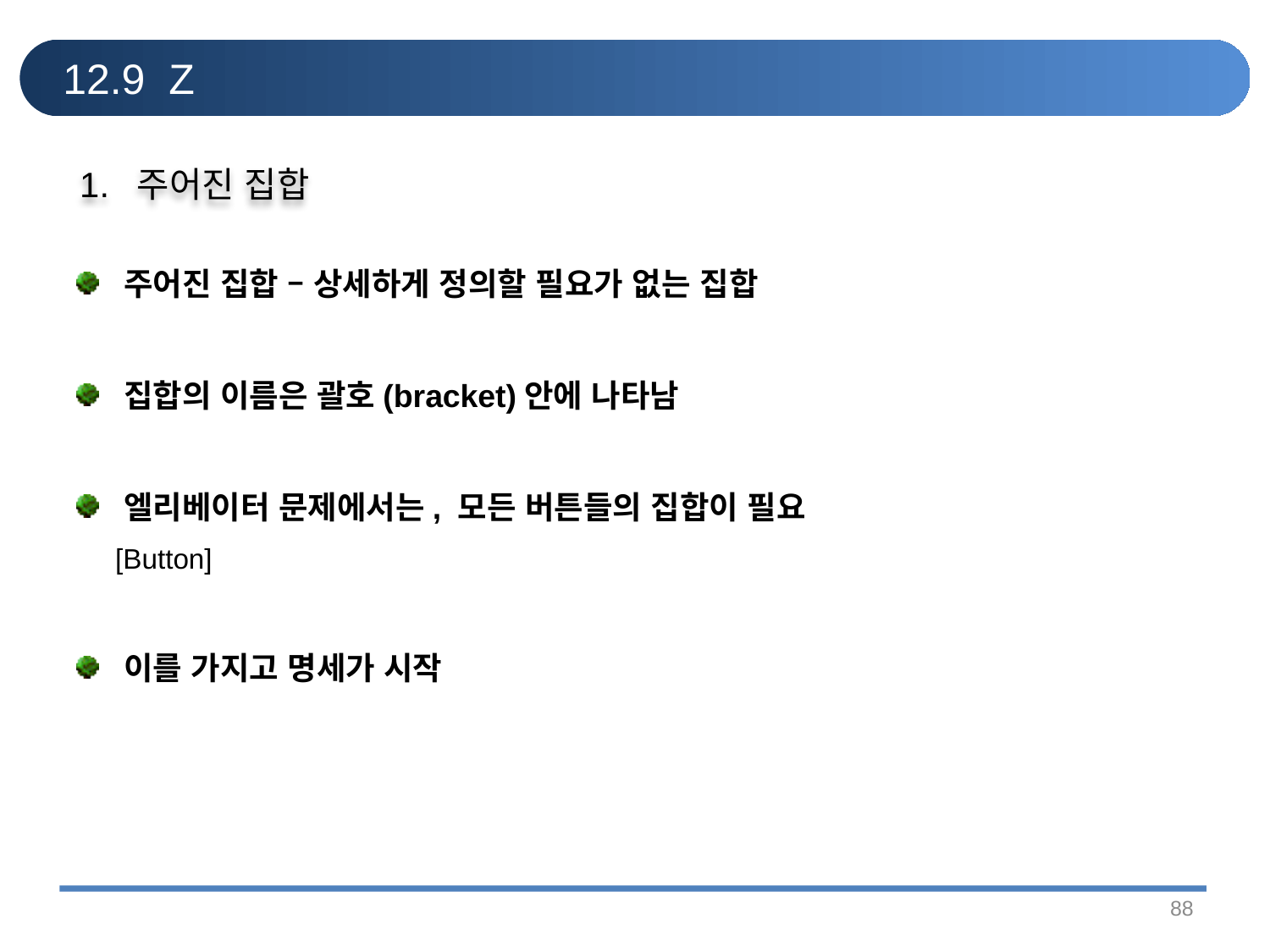

# 12.9  Z
1.  주어진 집합
주어진 집합 – 상세하게 정의할 필요가 없는 집합

집합의 이름은 괄호(bracket)안에 나타남

엘리베이터 문제에서는, 모든 버튼들의 집합이 필요
     [Button]

이를 가지고 명세가 시작

88